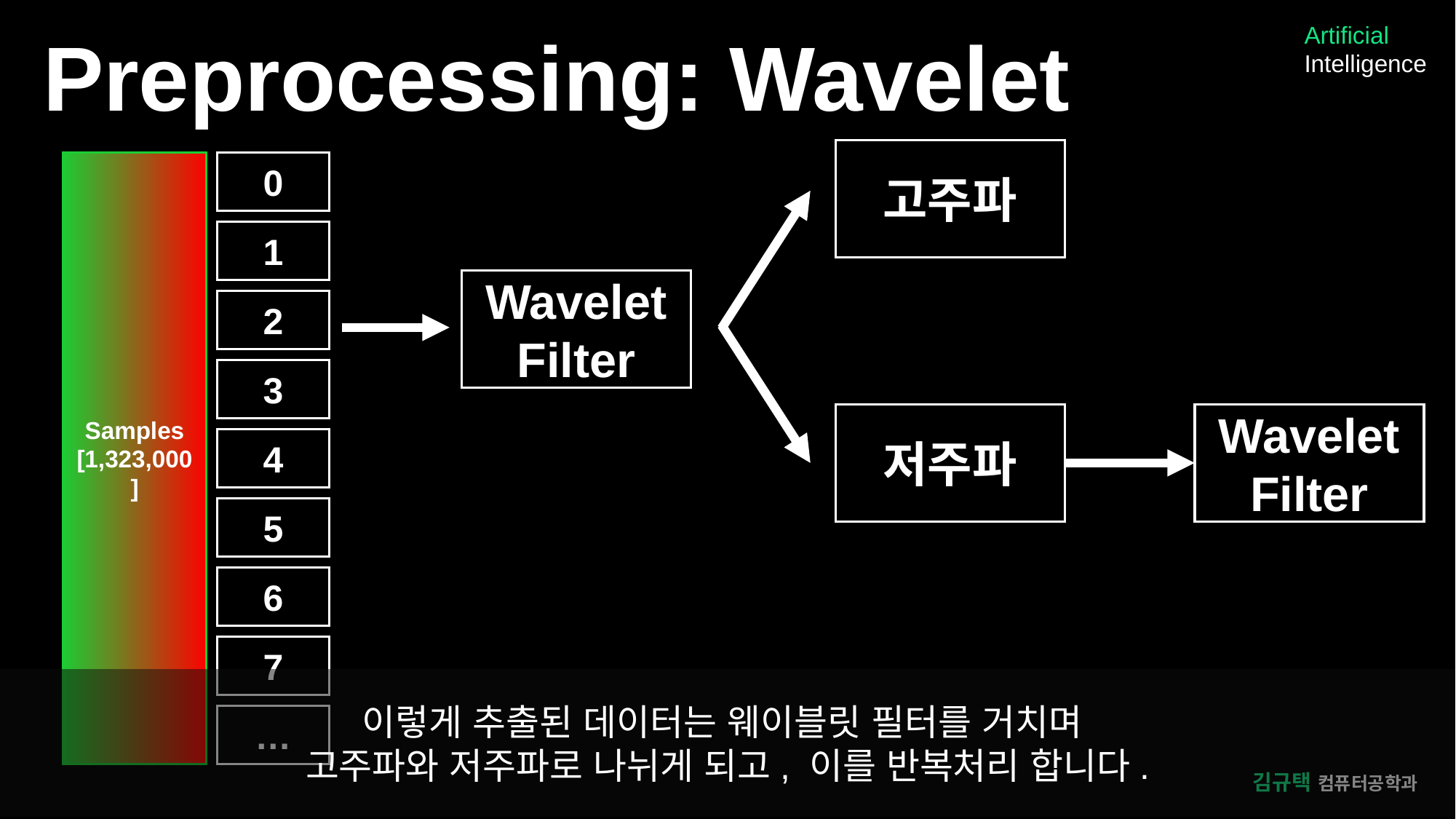

Artificial
Intelligence
Preprocessing: Wavelet
고주파
Samples
[1,323,000]
0
1
Wavelet
Filter
2
3
Wavelet
Filter
저주파
4
5
6
7
이렇게 추출된 데이터는 웨이블릿 필터를 거치며
고주파와 저주파로 나뉘게 되고, 이를 반복처리 합니다.
…
김규택 컴퓨터공학과